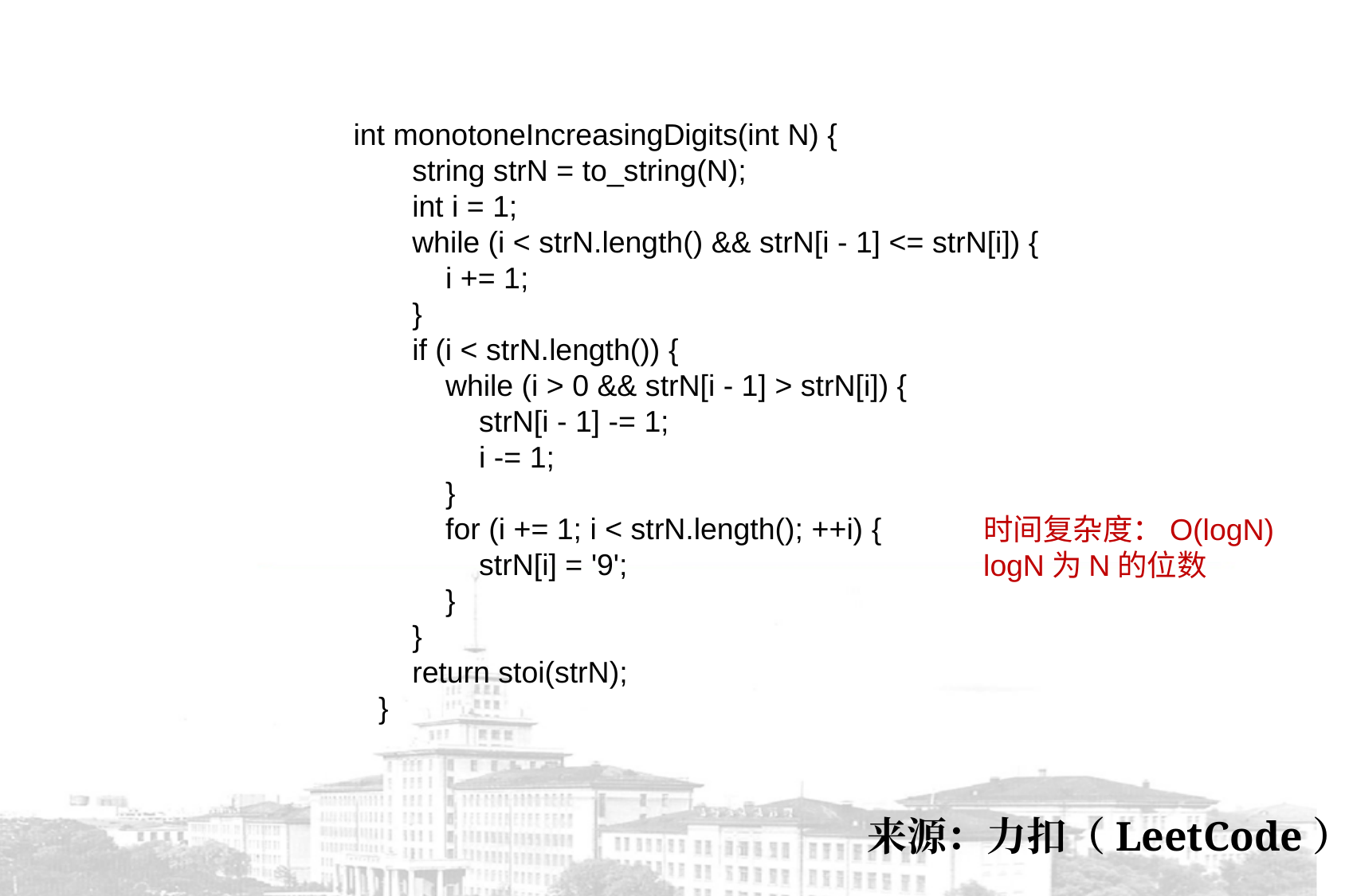

int monotoneIncreasingDigits(int N) {
        string strN = to_string(N);
        int i = 1;
        while (i < strN.length() && strN[i - 1] <= strN[i]) {
            i += 1;
        }
        if (i < strN.length()) {
            while (i > 0 && strN[i - 1] > strN[i]) {
                strN[i - 1] -= 1;
                i -= 1;
            }
            for (i += 1; i < strN.length(); ++i) {
                strN[i] = '9';
            }
        }
        return stoi(strN);
    }

时间复杂度：O(logN)
logN为N的位数
来源：力扣（LeetCode）